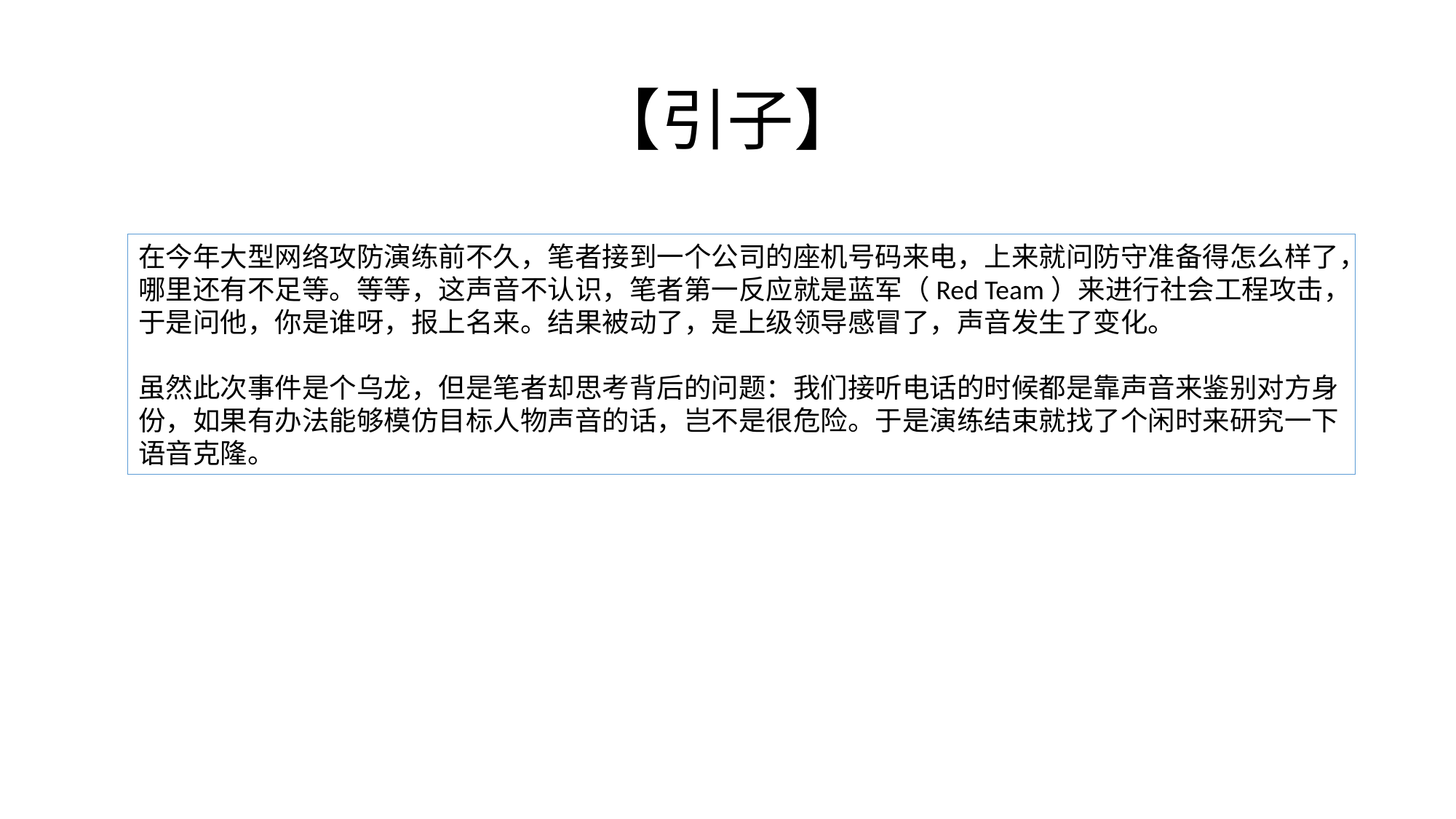

# 【引子】
在今年大型网络攻防演练前不久，笔者接到一个公司的座机号码来电，上来就问防守准备得怎么样了，哪里还有不足等。等等，这声音不认识，笔者第一反应就是蓝军（Red Team）来进行社会工程攻击，于是问他，你是谁呀，报上名来。结果被动了，是上级领导感冒了，声音发生了变化。

虽然此次事件是个乌龙，但是笔者却思考背后的问题：我们接听电话的时候都是靠声音来鉴别对方身份，如果有办法能够模仿目标人物声音的话，岂不是很危险。于是演练结束就找了个闲时来研究一下语音克隆。